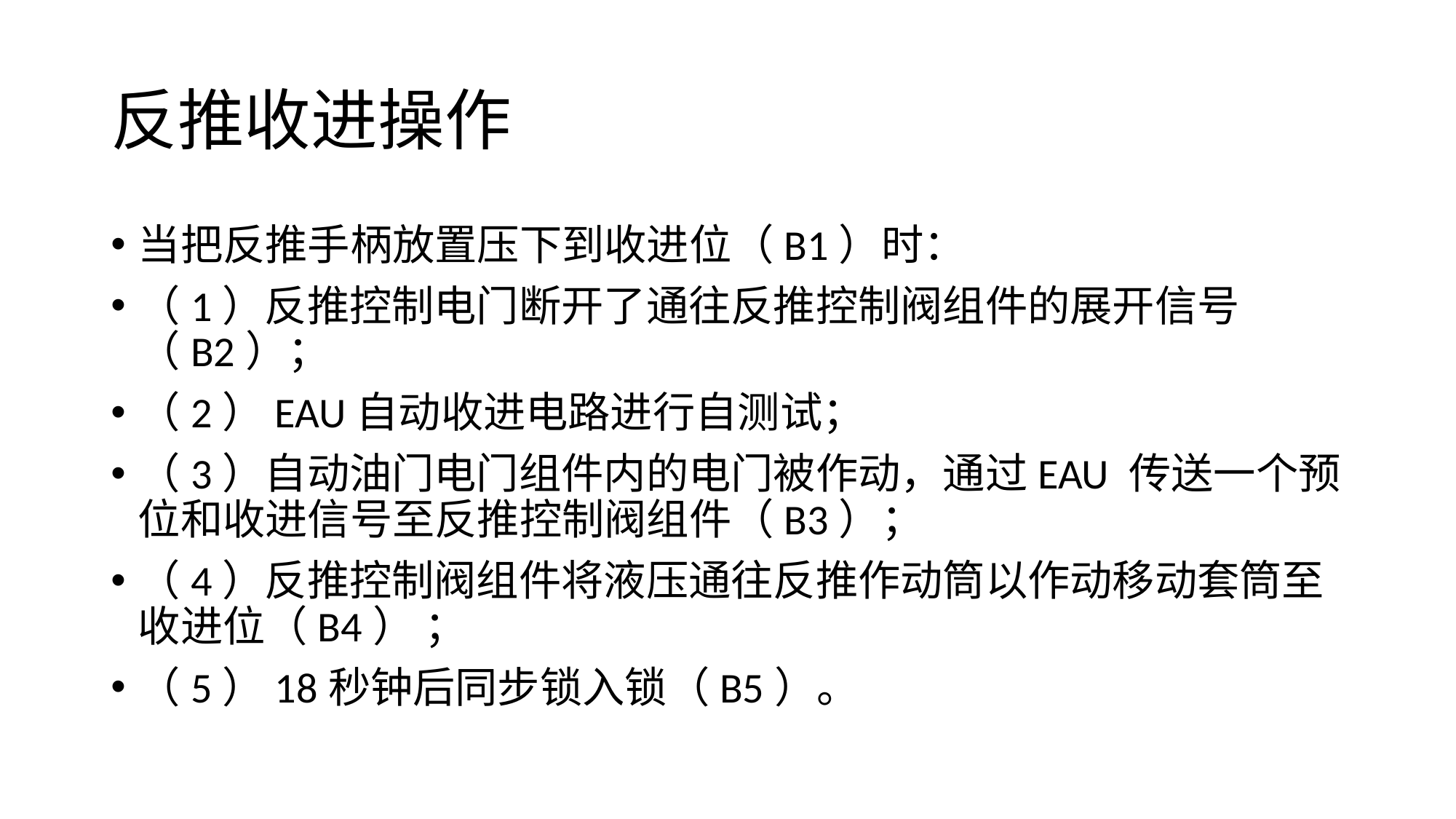

# 反推收进操作
当把反推手柄放置压下到收进位（B1）时：
（1）反推控制电门断开了通往反推控制阀组件的展开信号（B2）；
（2）EAU自动收进电路进行自测试；
（3）自动油门电门组件内的电门被作动，通过EAU 传送一个预位和收进信号至反推控制阀组件（B3）；
（4）反推控制阀组件将液压通往反推作动筒以作动移动套筒至收进位（B4） ；
（5）18秒钟后同步锁入锁（B5）。